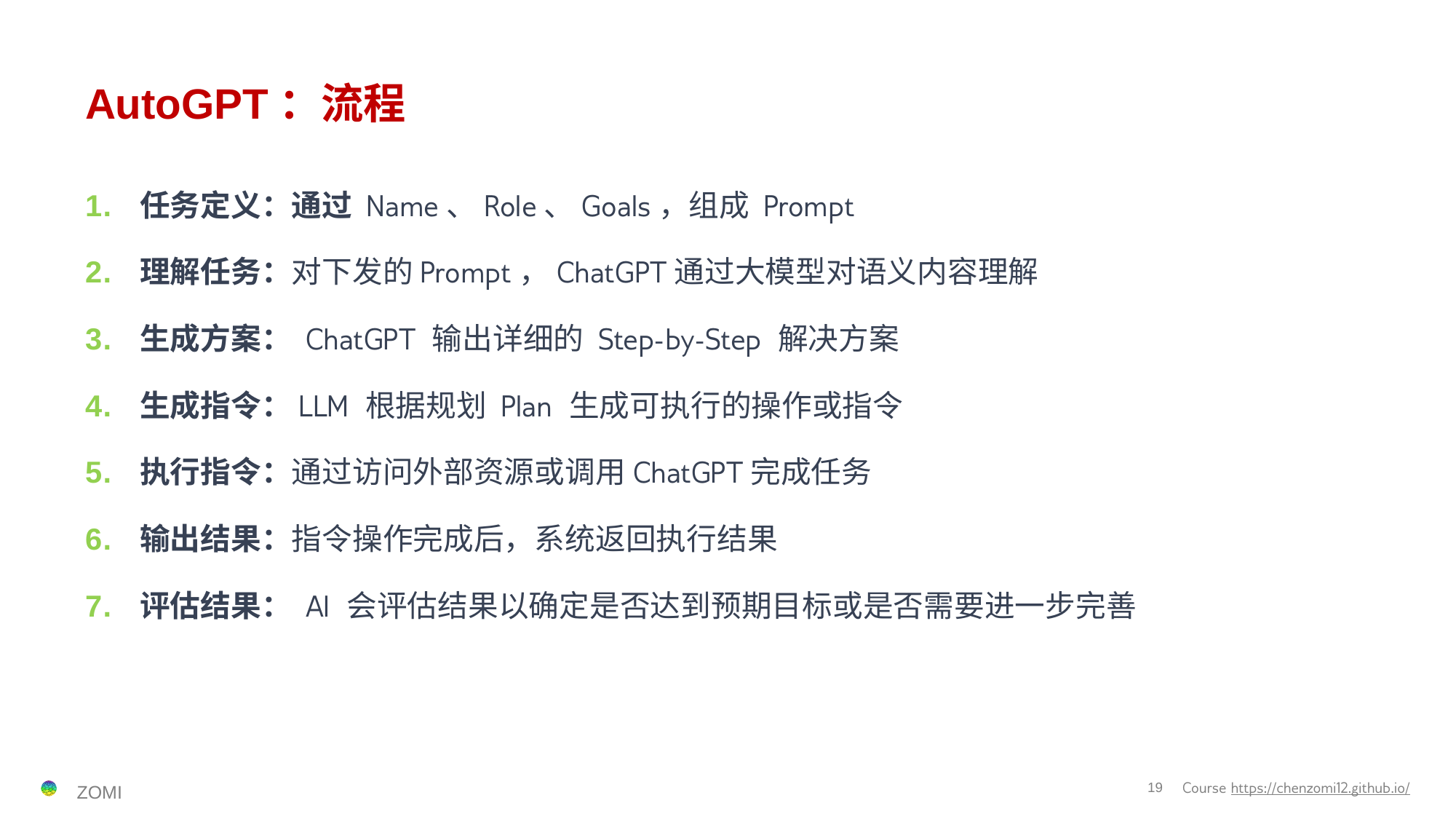

# AutoGPT：流程
任务定义：通过 Name、Role、Goals，组成 Prompt
理解任务：对下发的Prompt，ChatGPT通过大模型对语义内容理解
生成方案： ChatGPT 输出详细的 Step-by-Step 解决方案
生成指令：LLM 根据规划 Plan 生成可执行的操作或指令
执行指令：通过访问外部资源或调用ChatGPT完成任务
输出结果：指令操作完成后，系统返回执行结果
评估结果： AI 会评估结果以确定是否达到预期目标或是否需要进一步完善